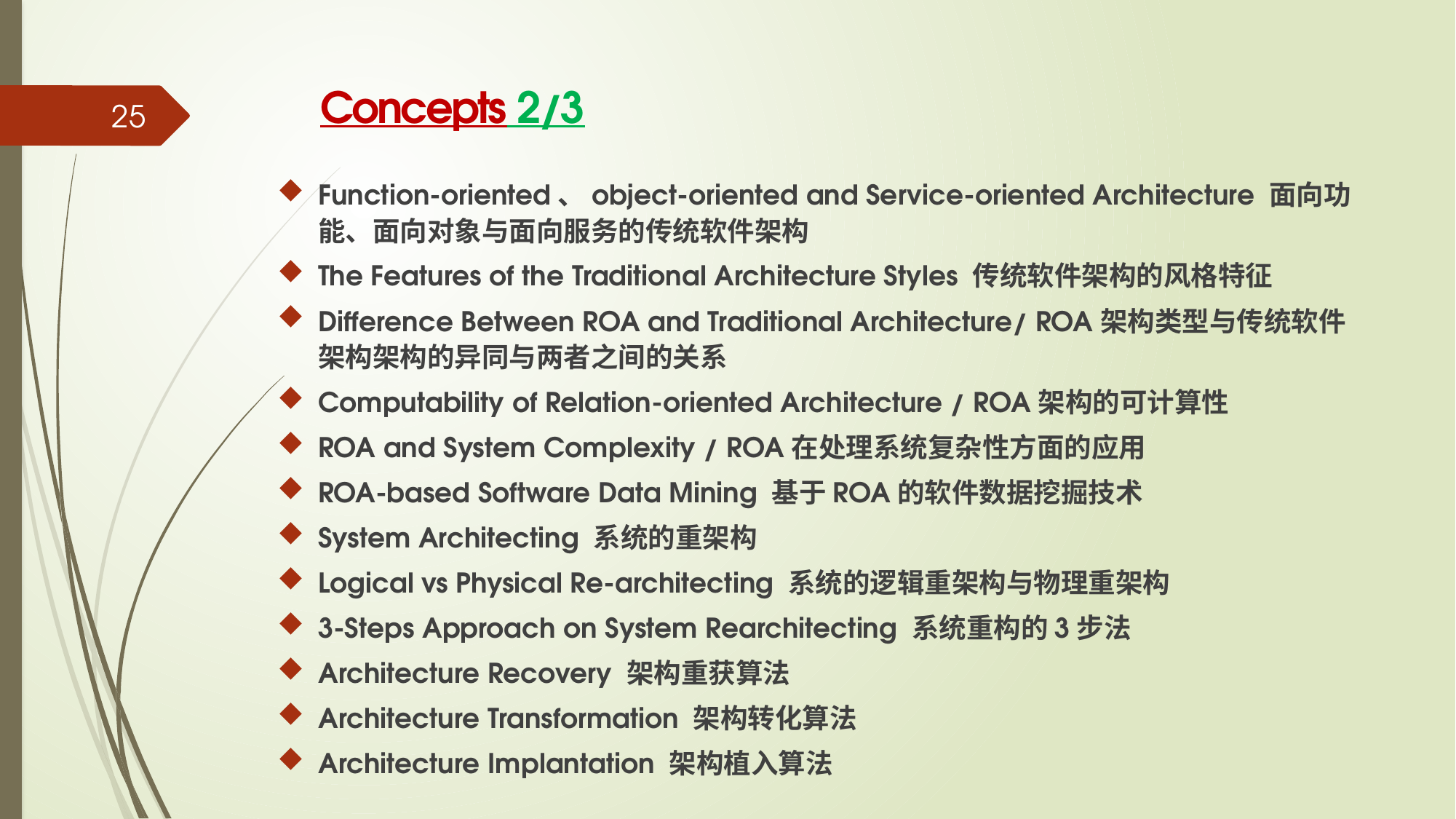

# Concepts 2/3
25
Function-oriented、object-oriented and Service-oriented Architecture 面向功能、面向对象与面向服务的传统软件架构
The Features of the Traditional Architecture Styles 传统软件架构的风格特征
Difference Between ROA and Traditional Architecture/ ROA架构类型与传统软件架构架构的异同与两者之间的关系
Computability of Relation-oriented Architecture / ROA架构的可计算性
ROA and System Complexity / ROA在处理系统复杂性方面的应用
ROA-based Software Data Mining 基于ROA的软件数据挖掘技术
System Architecting 系统的重架构
Logical vs Physical Re-architecting 系统的逻辑重架构与物理重架构
3-Steps Approach on System Rearchitecting 系统重构的3步法
Architecture Recovery 架构重获算法
Architecture Transformation 架构转化算法
Architecture Implantation 架构植入算法